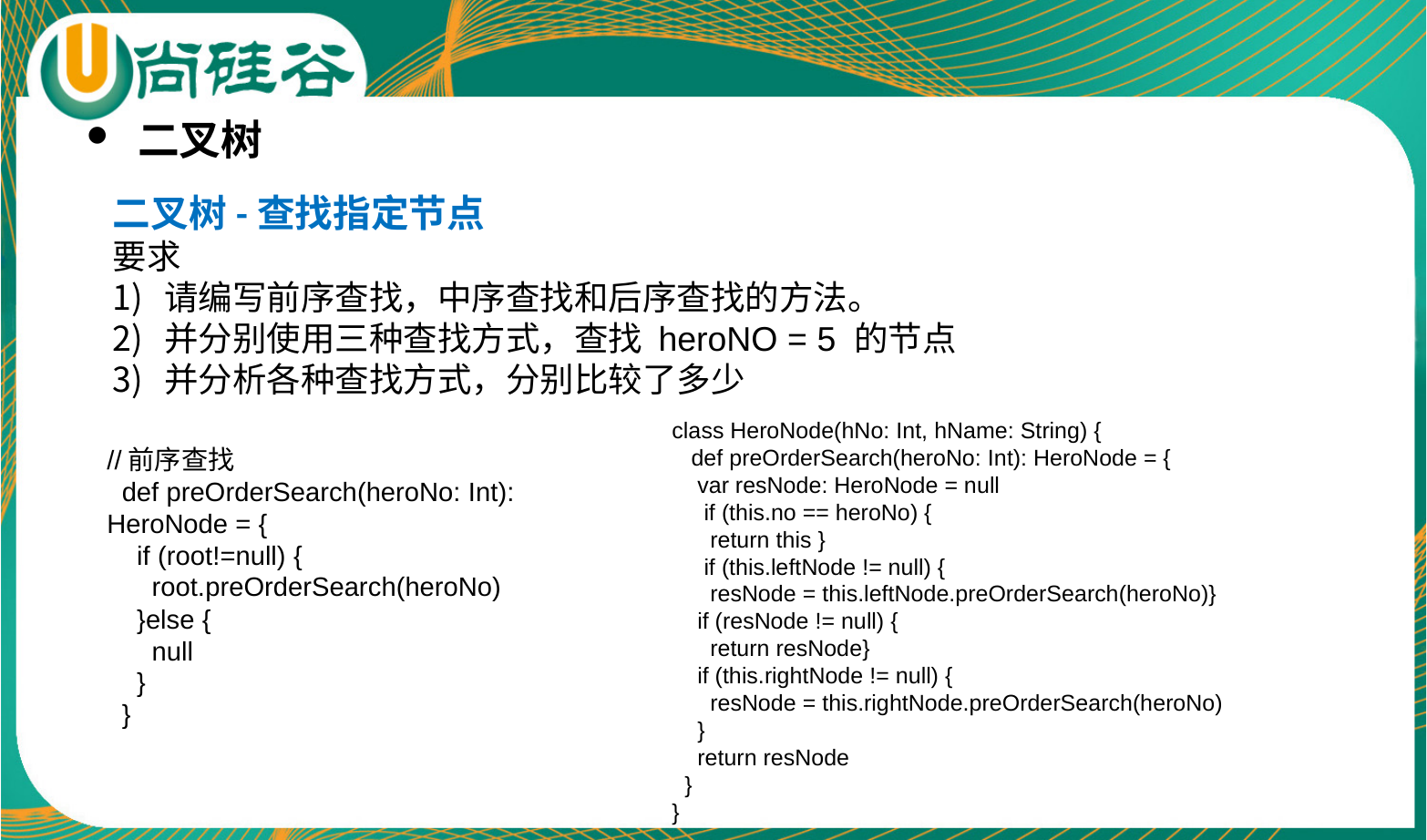

二叉树
二叉树-查找指定节点
要求
请编写前序查找，中序查找和后序查找的方法。
并分别使用三种查找方式，查找 heroNO = 5 的节点
并分析各种查找方式，分别比较了多少

class HeroNode(hNo: Int, hName: String) {
   def preOrderSearch(heroNo: Int): HeroNode = {
    var resNode: HeroNode = null
     if (this.no == heroNo) {
      return this }
     if (this.leftNode != null) {
      resNode = this.leftNode.preOrderSearch(heroNo)}
    if (resNode != null) {
      return resNode}
    if (this.rightNode != null) {
      resNode = this.rightNode.preOrderSearch(heroNo)
    }
    return resNode
  }
}
//前序查找
  def preOrderSearch(heroNo: Int): HeroNode = {
    if (root!=null) {
      root.preOrderSearch(heroNo)
    }else {
      null
    }
  }